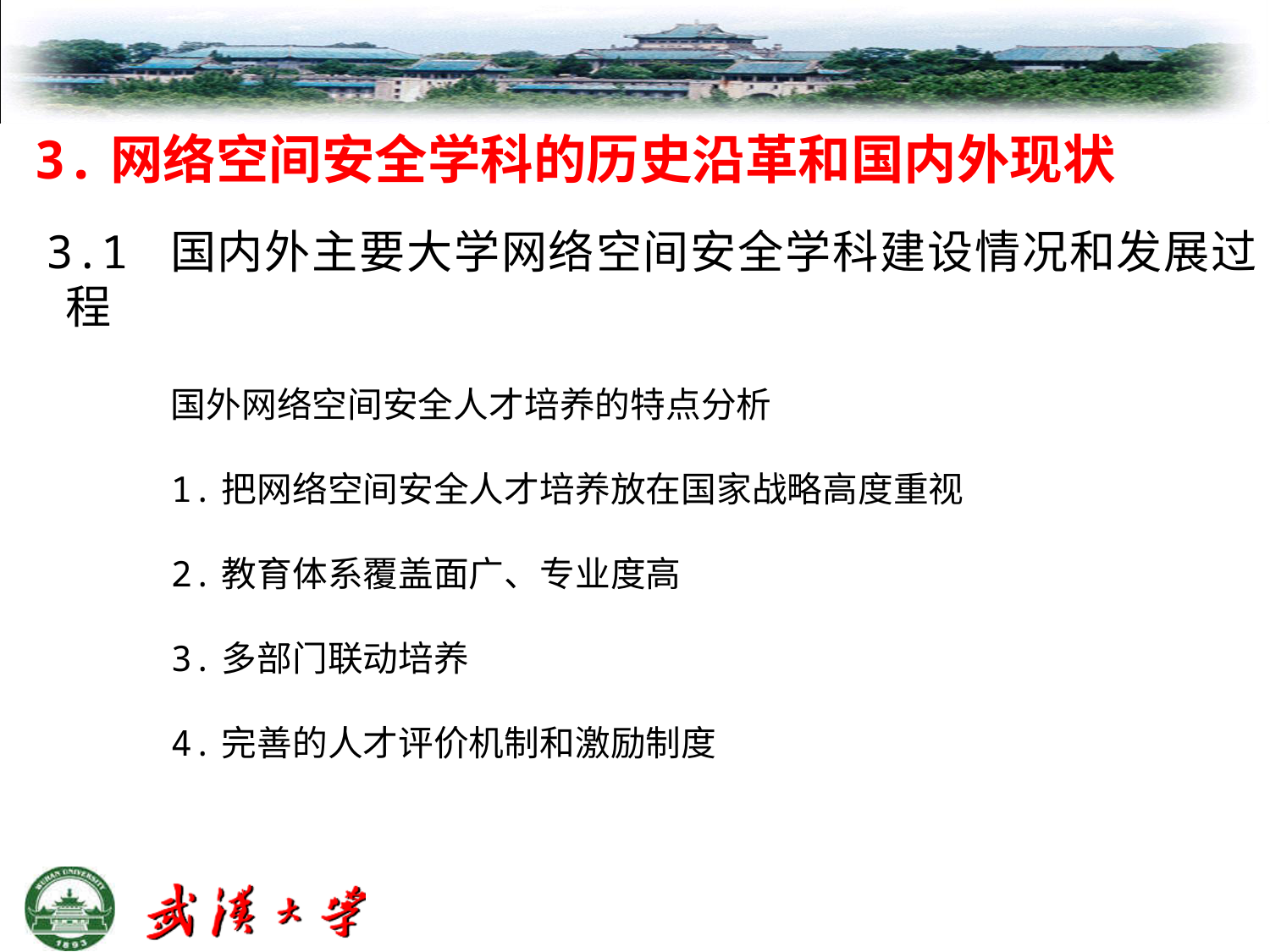

# 3.网络空间安全学科的历史沿革和国内外现状
 3.1 国内外主要大学网络空间安全学科建设情况和发展过程

国外网络空间安全人才培养的特点分析
1.把网络空间安全人才培养放在国家战略高度重视
2.教育体系覆盖面广、专业度高
3.多部门联动培养
4.完善的人才评价机制和激励制度